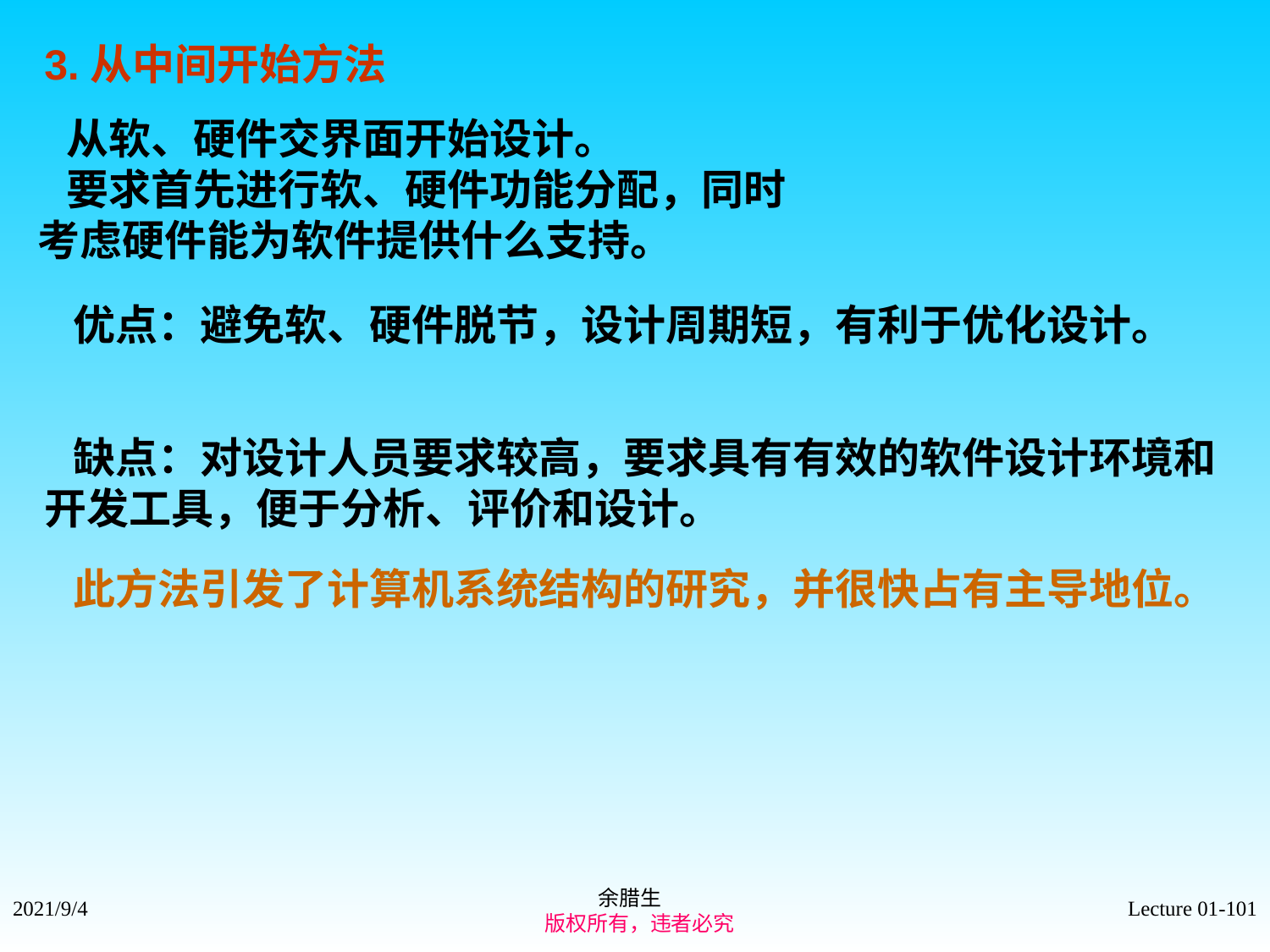

3.从中间开始方法
  从软、硬件交界面开始设计。
  要求首先进行软、硬件功能分配，同时
考虑硬件能为软件提供什么支持。
  优点：避免软、硬件脱节，设计周期短，有利于优化设计。
  缺点：对设计人员要求较高，要求具有有效的软件设计环境和开发工具，便于分析、评价和设计。
  此方法引发了计算机系统结构的研究，并很快占有主导地位。
余腊生
 版权所有，违者必究
2021/9/4
Lecture 01-101